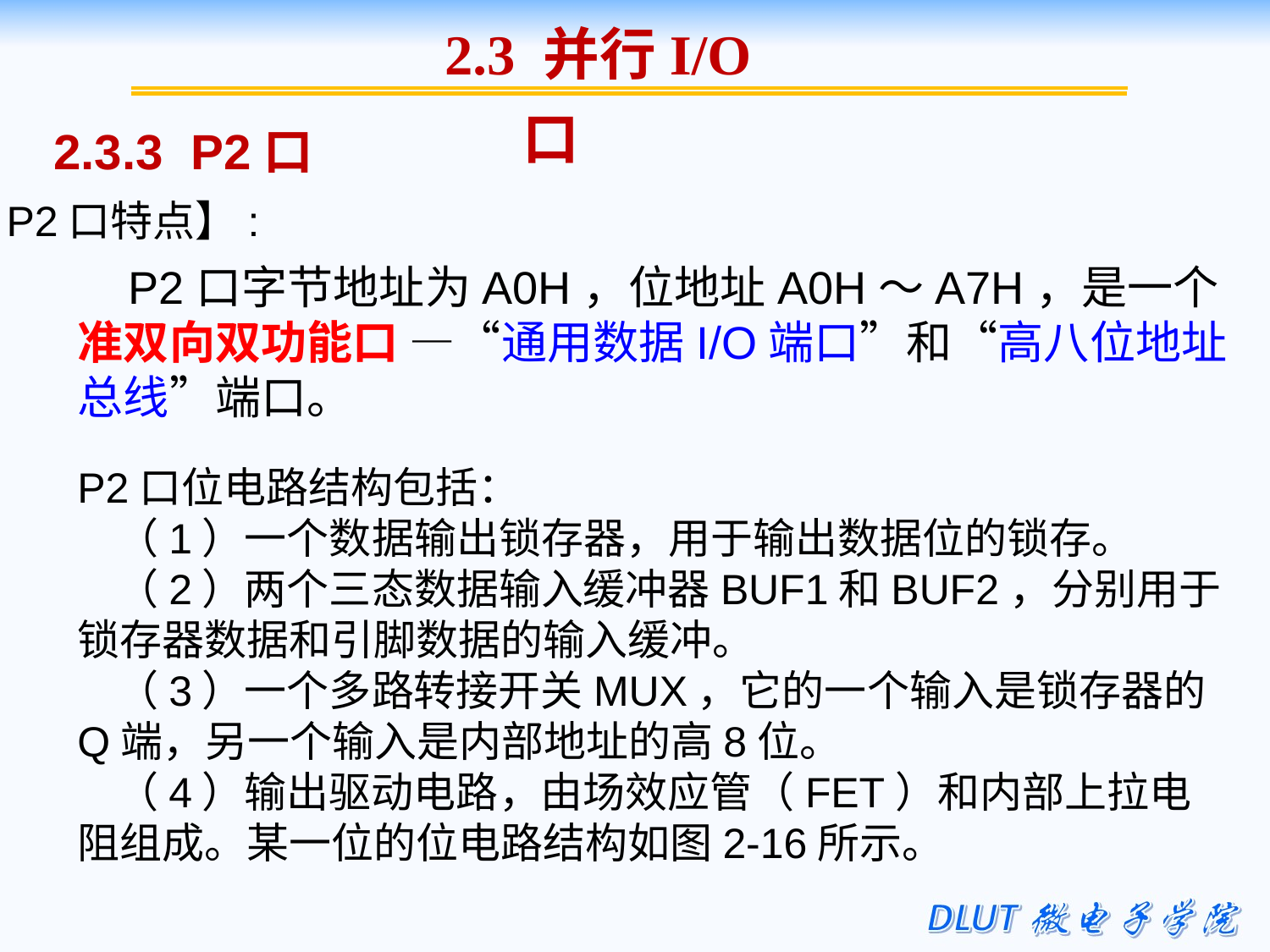

2.3 并行I/O口
2.3.3  P2口
【P2口特点】:
    P2口字节地址为A0H，位地址A0H～A7H，是一个准双向双功能口 —“通用数据I/O端口”和“高八位地址总线”端口。
P2口位电路结构包括：
   （1）一个数据输出锁存器，用于输出数据位的锁存。
   （2）两个三态数据输入缓冲器BUF1和BUF2，分别用于锁存器数据和引脚数据的输入缓冲。
   （3）一个多路转接开关MUX，它的一个输入是锁存器的Q端，另一个输入是内部地址的高8位。
   （4）输出驱动电路，由场效应管（FET）和内部上拉电阻组成。某一位的位电路结构如图2-16所示。